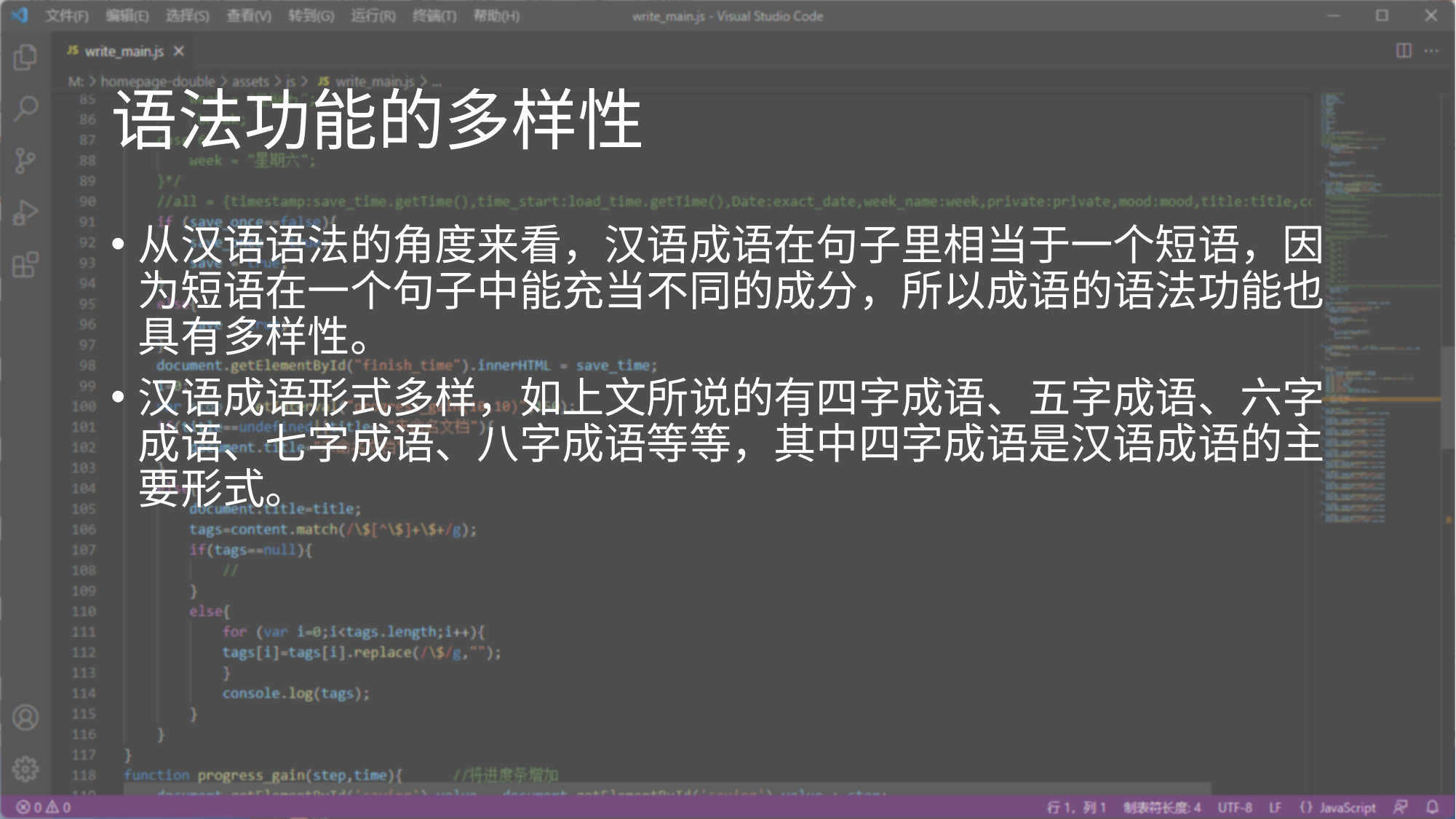

# 语法功能的多样性
从汉语语法的角度来看，汉语成语在句子里相当于一个短语，因为短语在一个句子中能充当不同的成分，所以成语的语法功能也具有多样性。
汉语成语形式多样，如上文所说的有四字成语、五字成语、六字成语、七字成语、八字成语等等，其中四字成语是汉语成语的主要形式。